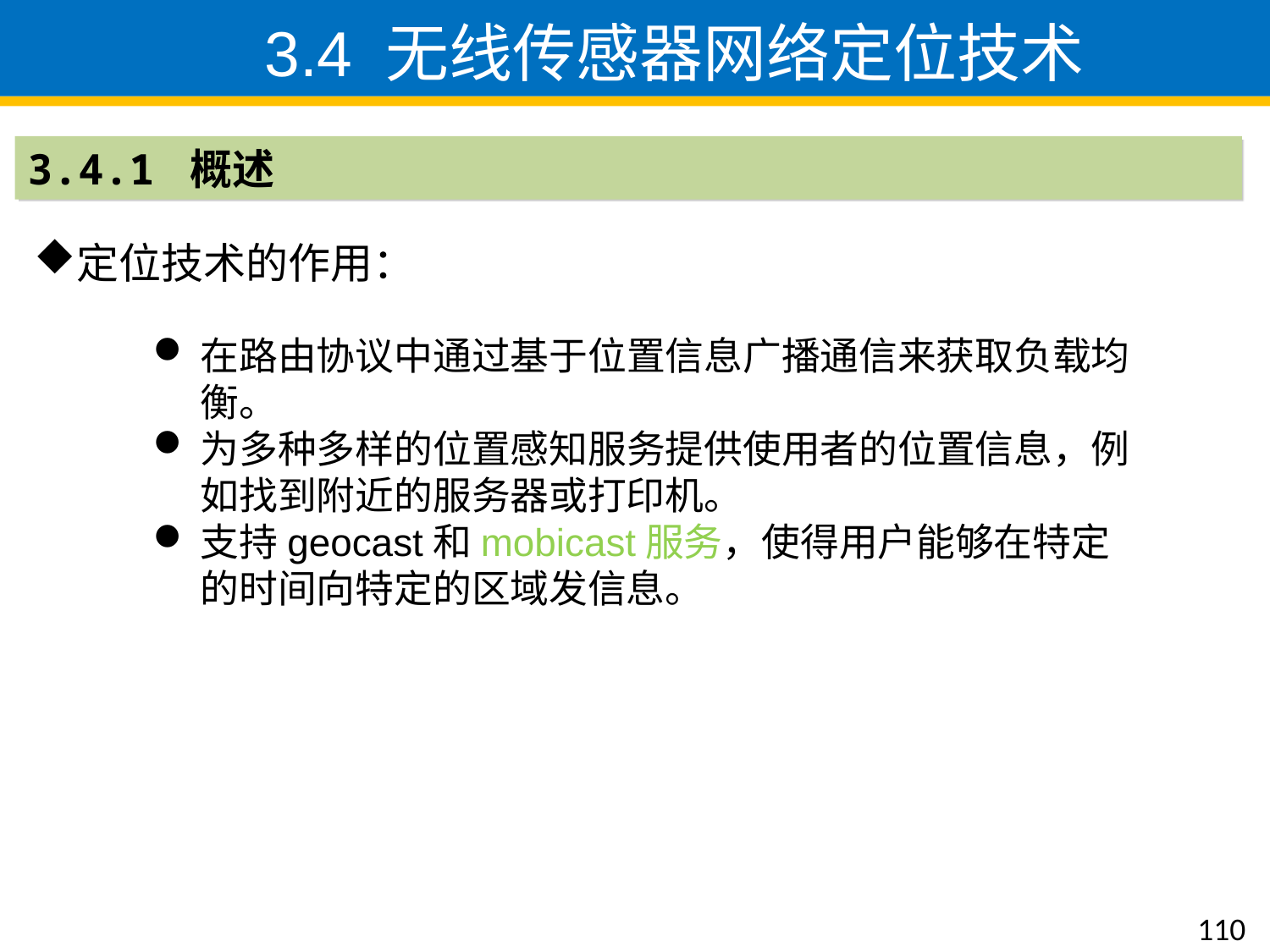

3.4 无线传感器网络定位技术

3.4.1 概述
定位技术的作用：
在路由协议中通过基于位置信息广播通信来获取负载均衡。
为多种多样的位置感知服务提供使用者的位置信息，例如找到附近的服务器或打印机。
支持geocast和mobicast服务，使得用户能够在特定的时间向特定的区域发信息。
110